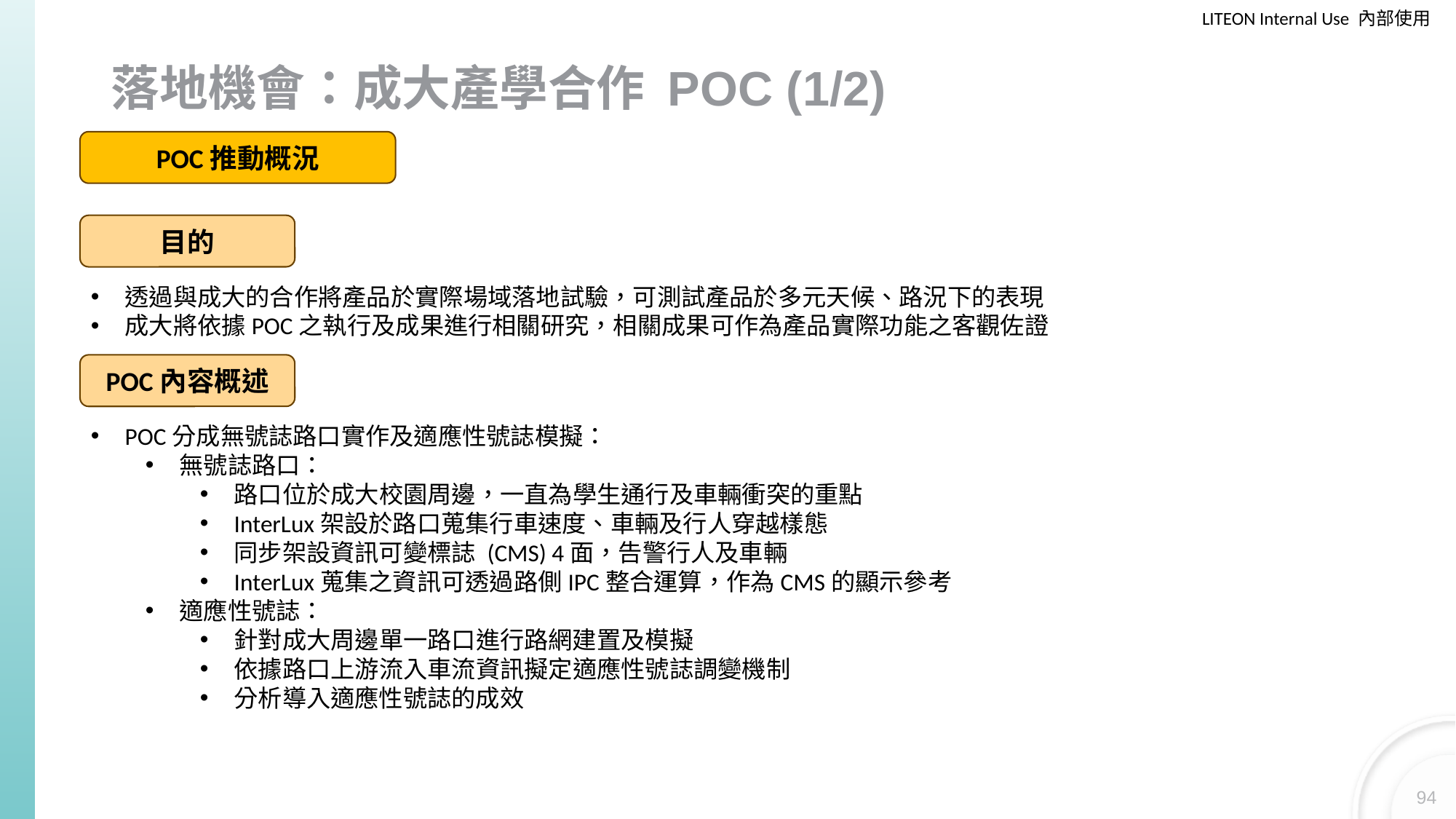

# 落地機會：成大產學合作 POC (1/2)
POC推動概況
目的
透過與成大的合作將產品於實際場域落地試驗，可測試產品於多元天候、路況下的表現
成大將依據POC之執行及成果進行相關研究，相關成果可作為產品實際功能之客觀佐證
POC內容概述
POC分成無號誌路口實作及適應性號誌模擬：
無號誌路口：
路口位於成大校園周邊，一直為學生通行及車輛衝突的重點
InterLux架設於路口蒐集行車速度、車輛及行人穿越樣態
同步架設資訊可變標誌 (CMS) 4面，告警行人及車輛
InterLux蒐集之資訊可透過路側IPC整合運算，作為CMS的顯示參考
適應性號誌：
針對成大周邊單一路口進行路網建置及模擬
依據路口上游流入車流資訊擬定適應性號誌調變機制
分析導入適應性號誌的成效
94